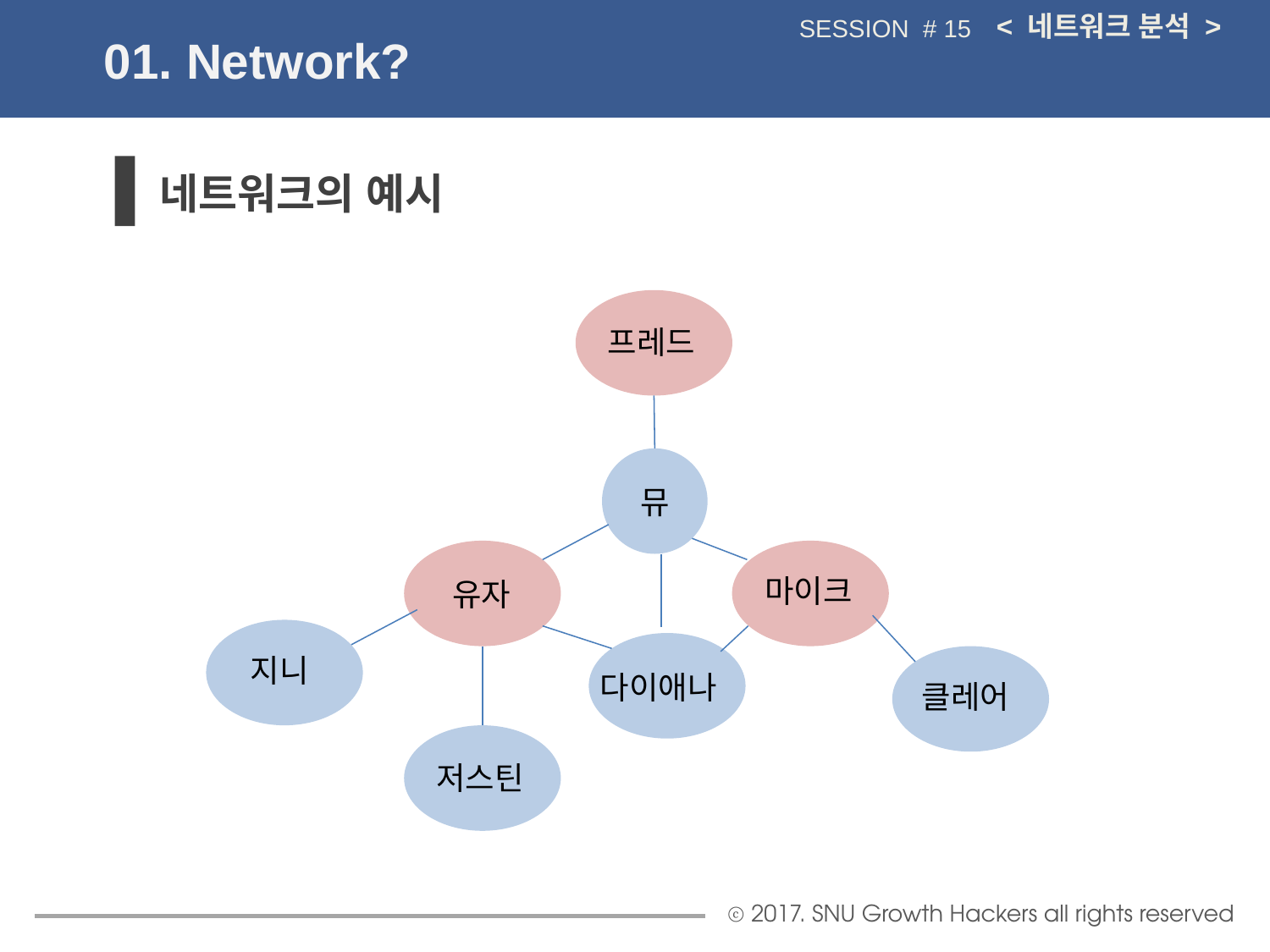

< 네트워크 분석 >
SESSION  # 15
01. Network?

네트워크의 예시

프레드
뮤

마이크
유자

지니

다이애나
클레어

저스틴
ⓒ 2017. SNU Growth Hackers all rights reserved